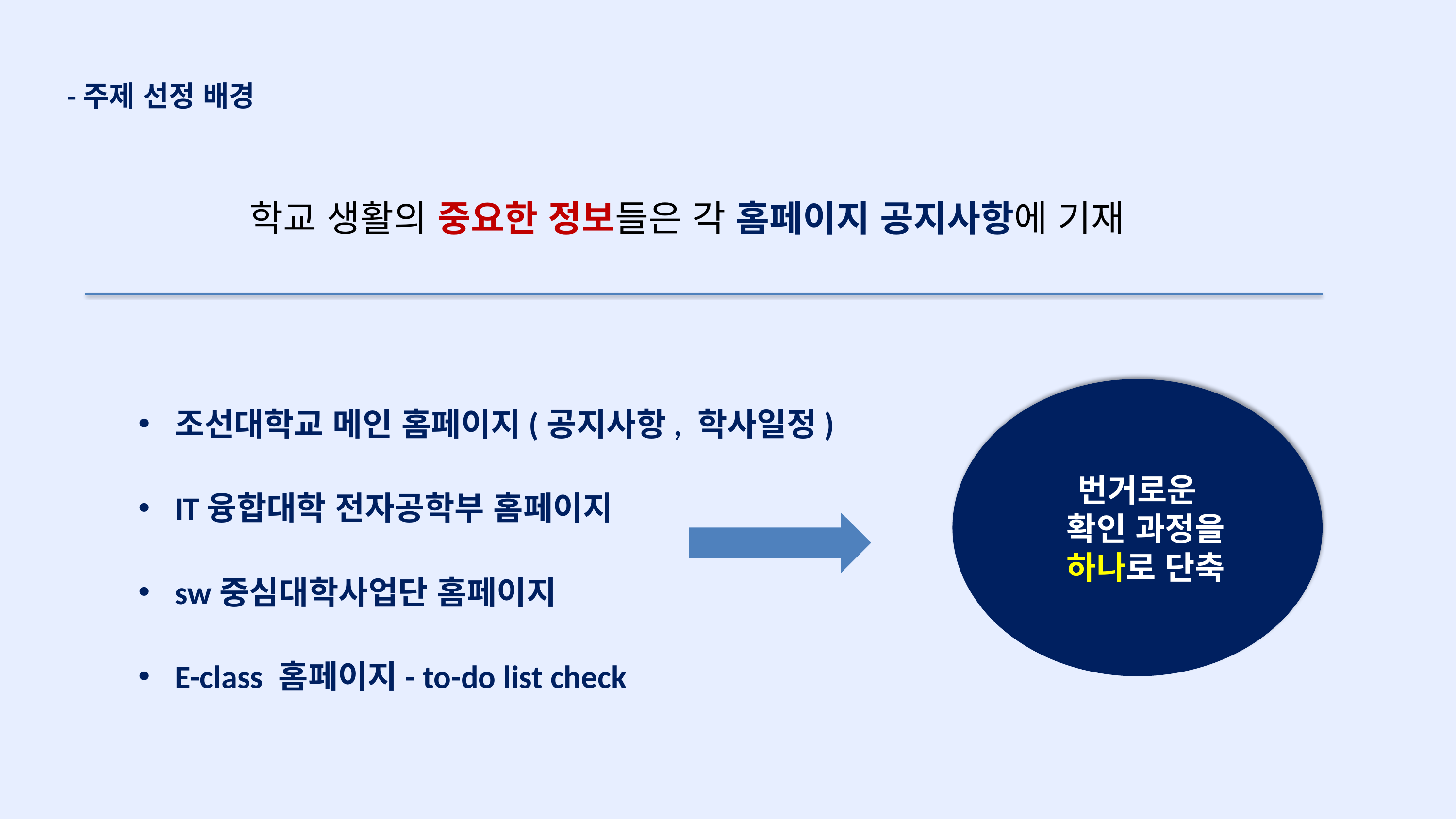

-주제 선정 배경
학교 생활의 중요한 정보들은 각 홈페이지 공지사항에 기재
조선대학교 메인 홈페이지(공지사항, 학사일정)
IT융합대학 전자공학부 홈페이지
sw중심대학사업단 홈페이지
E-class 홈페이지- to-do list check
번거로운
 확인 과정을
 하나로 단축